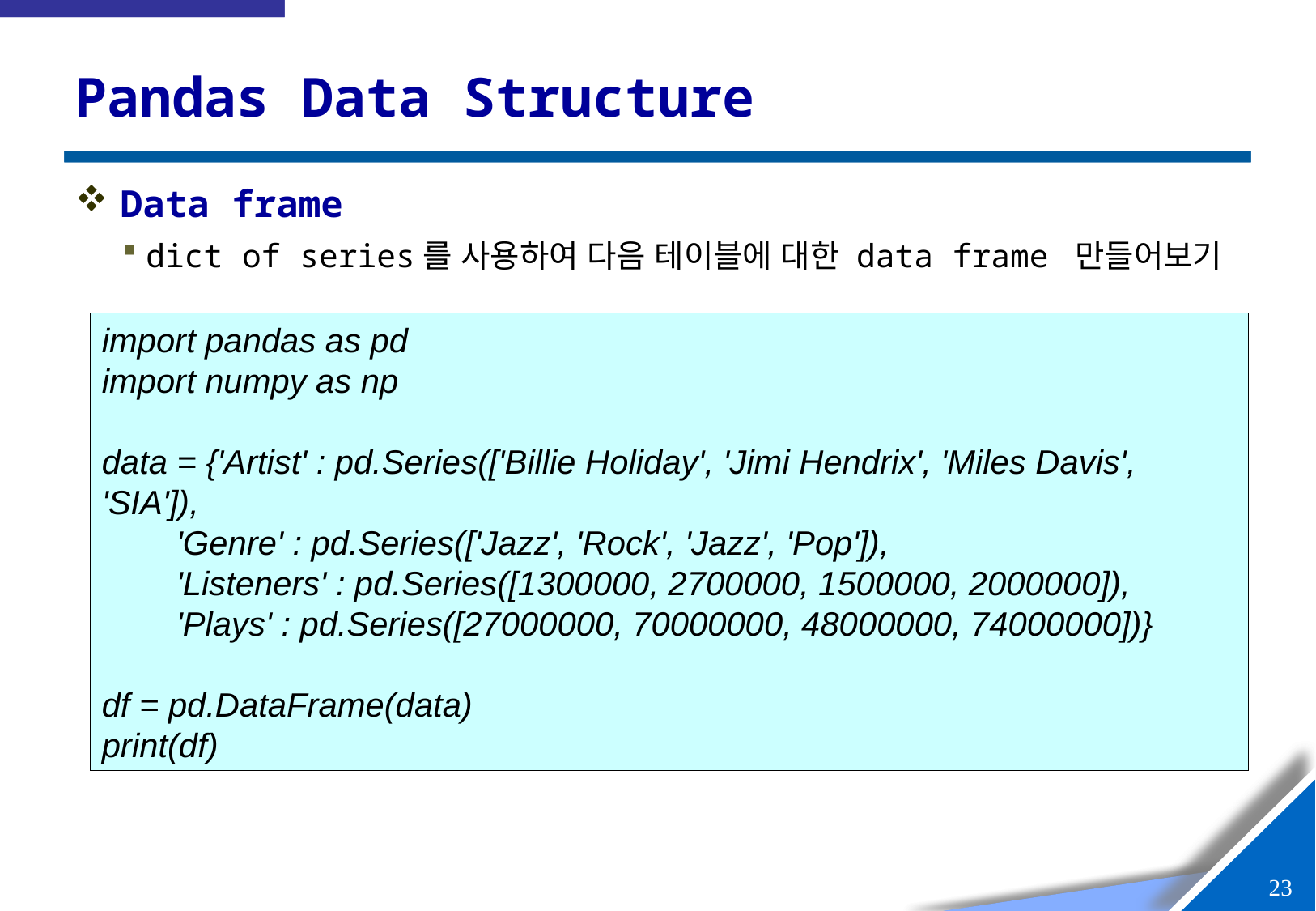

# Pandas Data Structure
Data frame
dict of series를 사용하여 다음 테이블에 대한 data frame 만들어보기
import pandas as pd
import numpy as np

data = {'Artist' : pd.Series(['Billie Holiday', 'Jimi Hendrix', 'Miles Davis', 'SIA']),
        'Genre' : pd.Series(['Jazz', 'Rock', 'Jazz', 'Pop']),
        'Listeners' : pd.Series([1300000, 2700000, 1500000, 2000000]),
        'Plays' : pd.Series([27000000, 70000000, 48000000, 74000000])}

df = pd.DataFrame(data)
print(df)
23